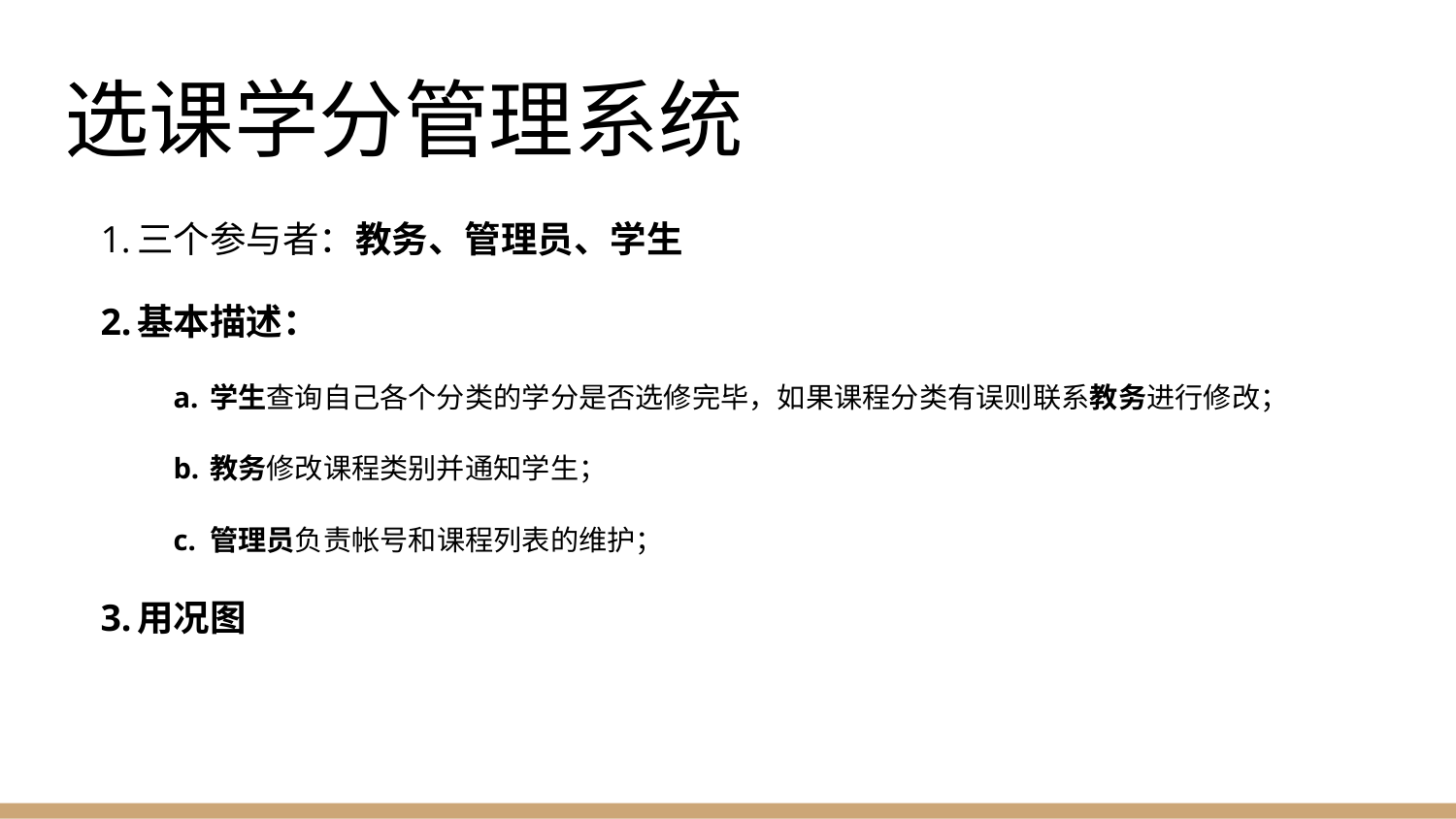

# 选课学分管理系统
三个参与者：教务、管理员、学生
基本描述：
学生查询自己各个分类的学分是否选修完毕，如果课程分类有误则联系教务进行修改；
教务修改课程类别并通知学生；
管理员负责帐号和课程列表的维护；
用况图